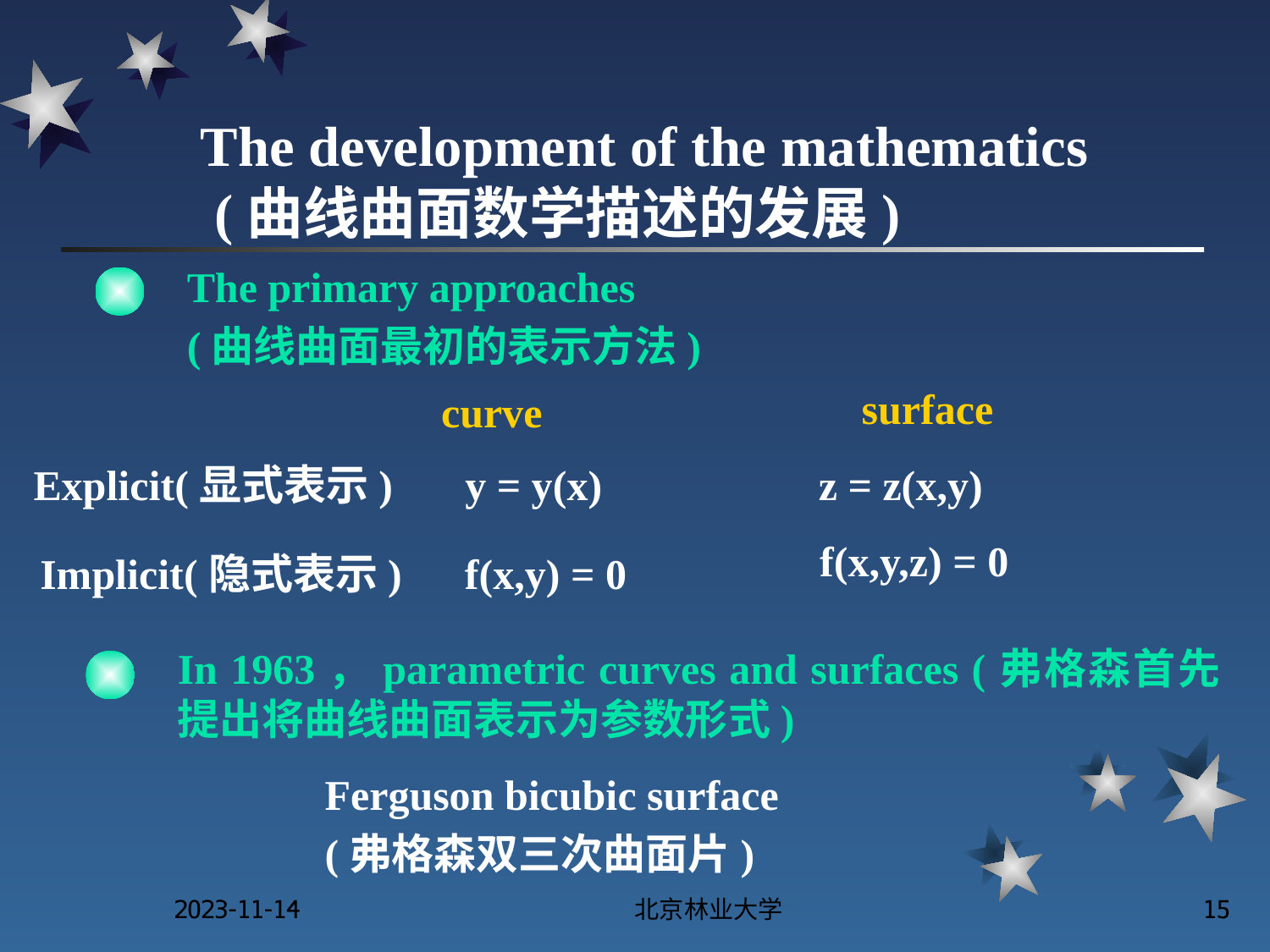

# The development of the mathematics (曲线曲面数学描述的发展)
The primary approaches
(曲线曲面最初的表示方法)

surface
curve
Explicit(显式表示)　 y = y(x)
z = z(x,y)
f(x,y,z) = 0
Implicit(隐式表示)　f(x,y) = 0
In 1963，parametric curves and surfaces (弗格森首先提出将曲线曲面表示为参数形式)

Ferguson bicubic surface
(弗格森双三次曲面片)
2023-11-14
北京林业大学
15